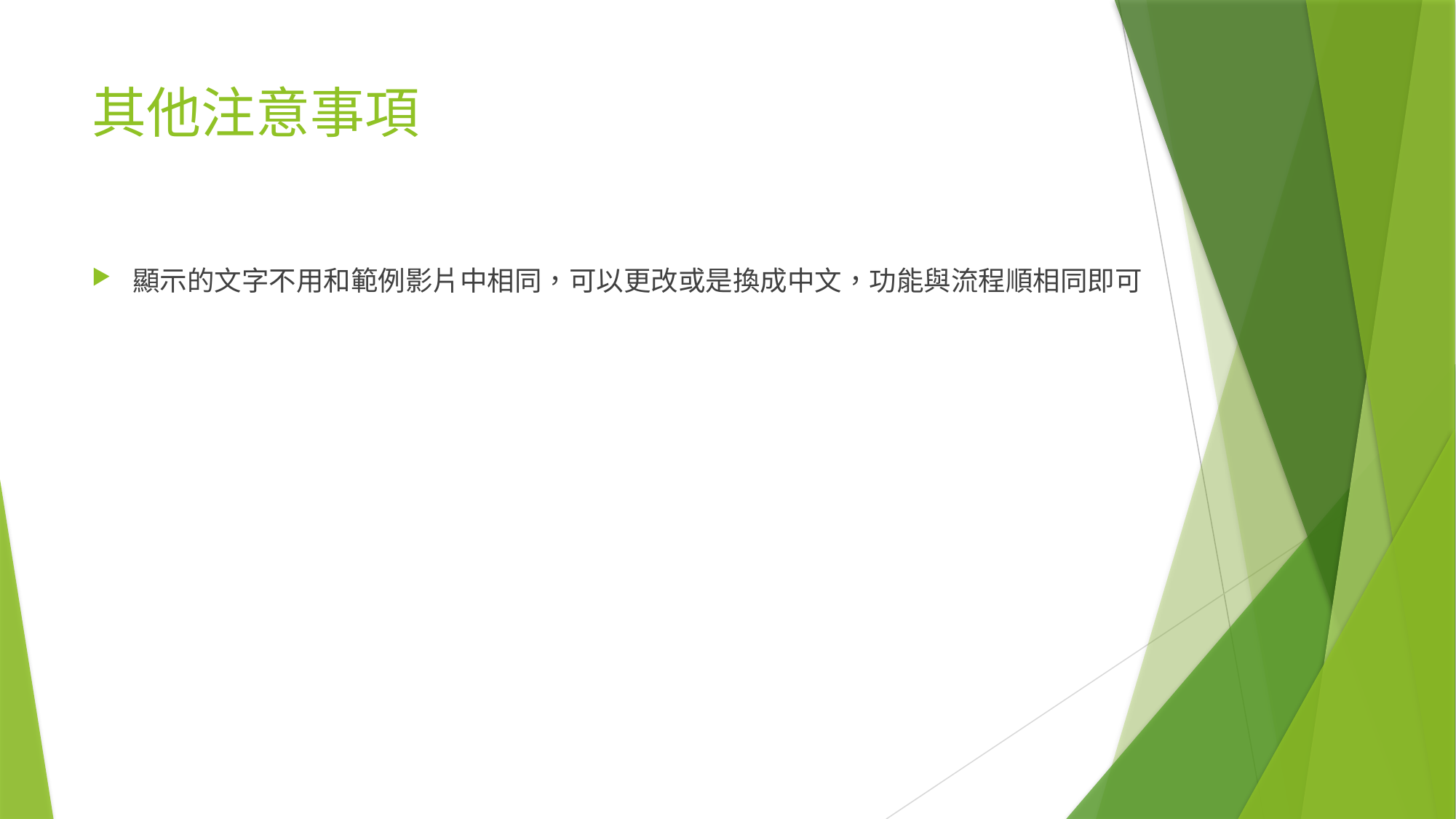

# 其他注意事項
顯示的文字不用和範例影片中相同，可以更改或是換成中文，功能與流程順相同即可